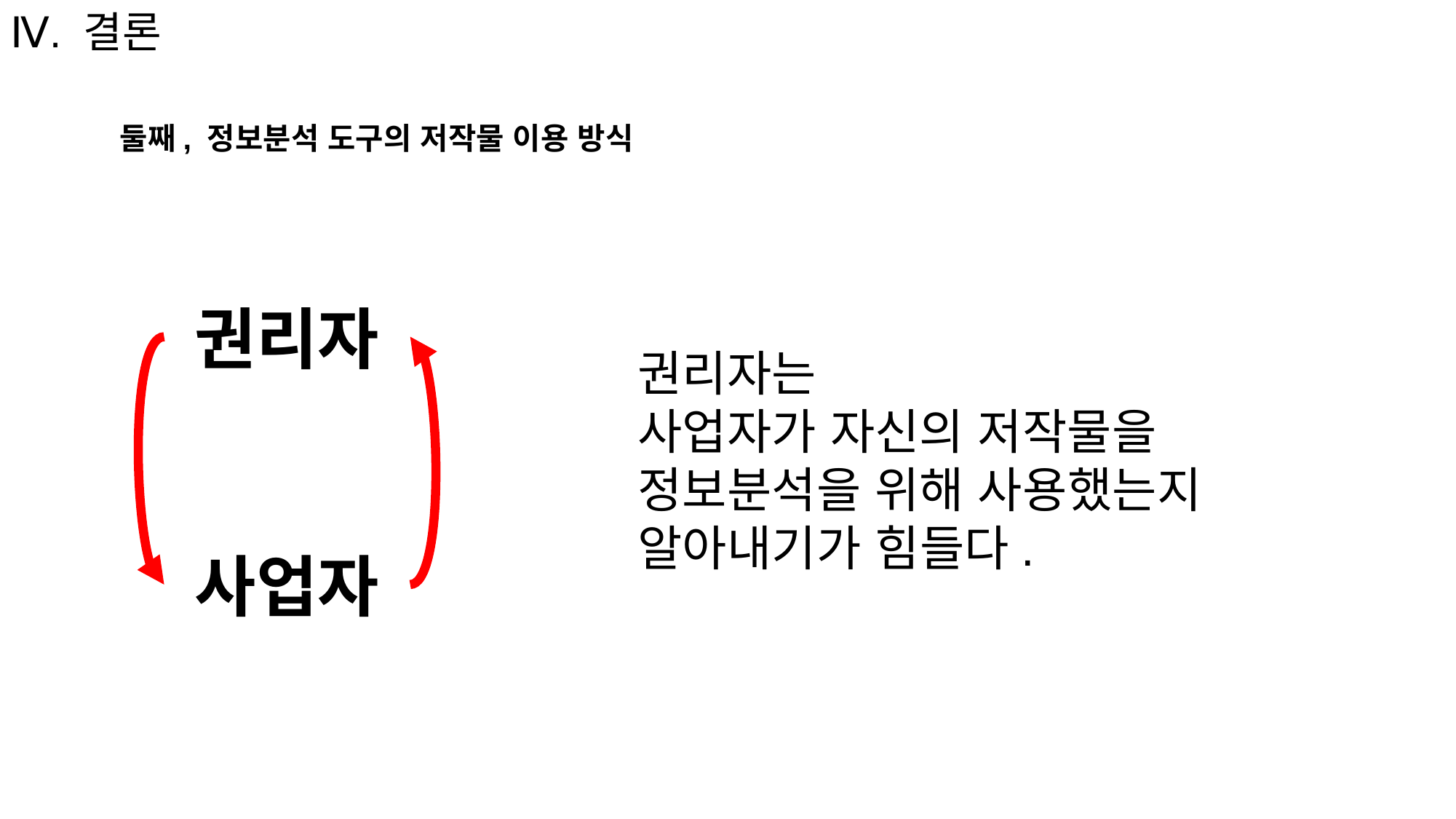

Ⅳ. 결론

	둘째, 정보분석 도구의 저작물 이용 방식
권리자
사업자
권리자는
사업자가 자신의 저작물을
정보분석을 위해 사용했는지
알아내기가 힘들다.